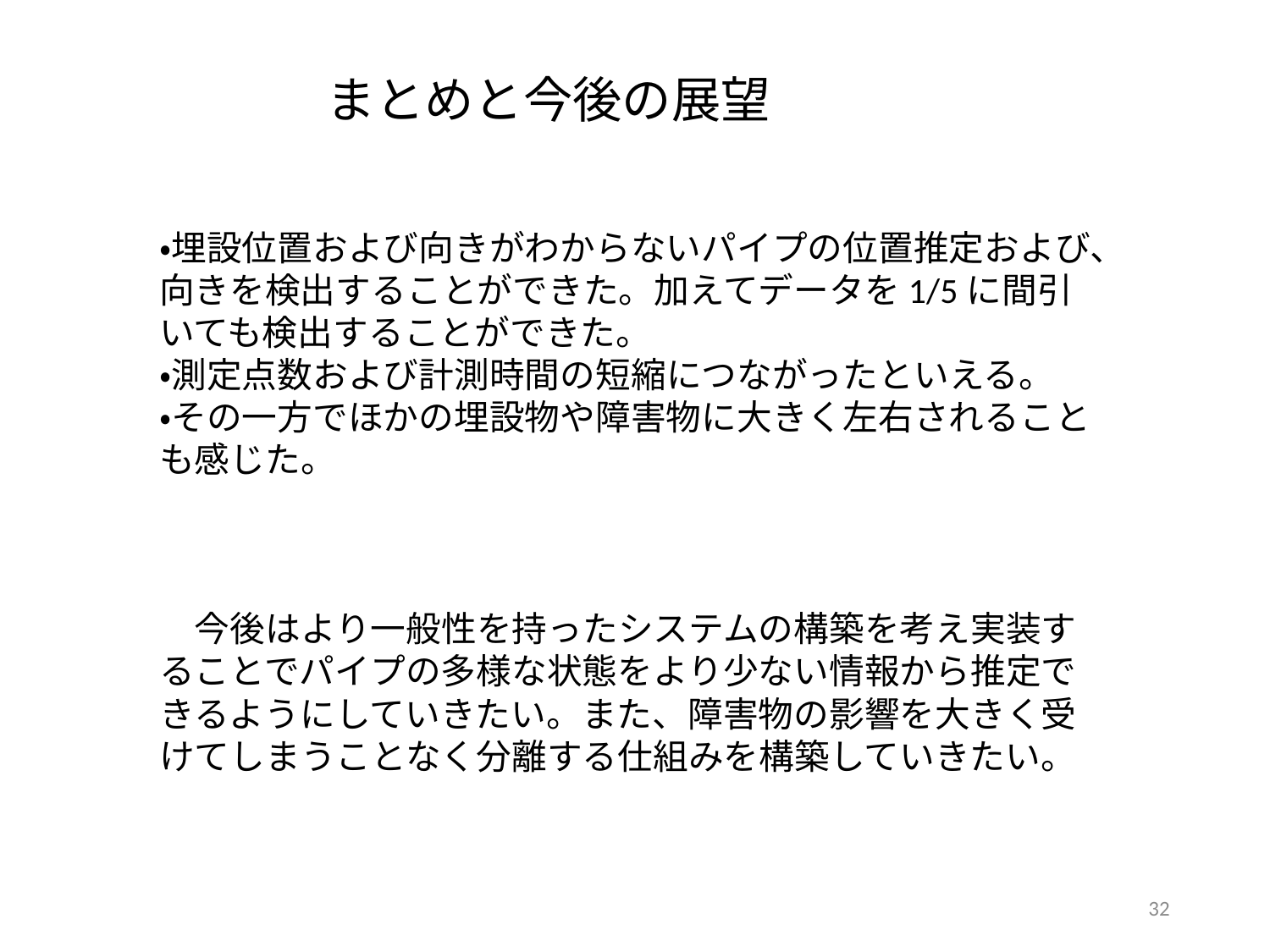

まとめと今後の展望
・埋設位置および向きがわからないパイプの位置推定および、向きを検出することができた。加えてデータを1/5に間引いても検出することができた。
・測定点数および計測時間の短縮につながったといえる。
・その一方でほかの埋設物や障害物に大きく左右されることも感じた。

　今後はより一般性を持ったシステムの構築を考え実装することでパイプの多様な状態をより少ない情報から推定できるようにしていきたい。また、障害物の影響を大きく受けてしまうことなく分離する仕組みを構築していきたい。

32